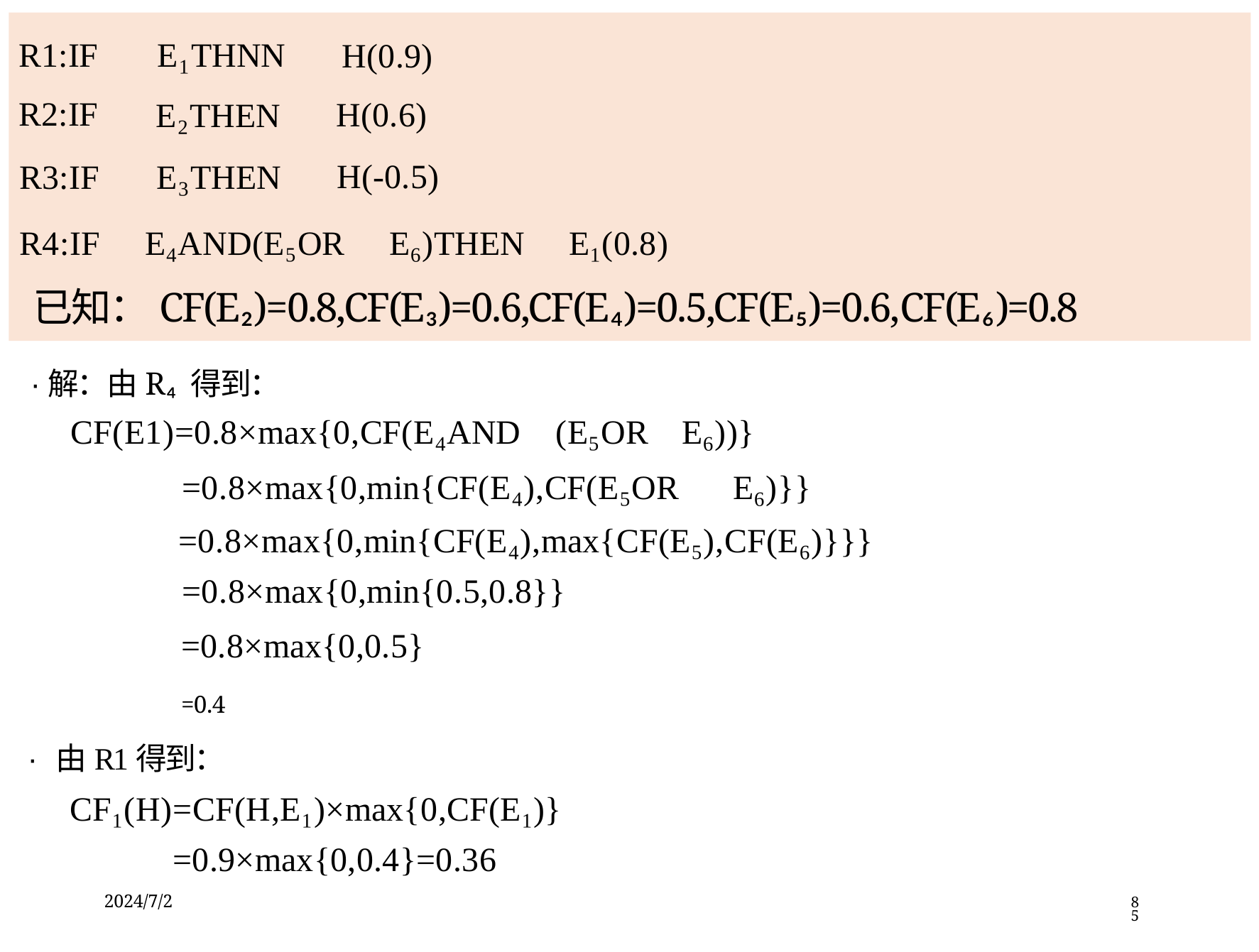

R4:IF     E₄AND(E₅OR     E₆)THEN     E₁(0.8)

已知：CF(E₂)=0.8,CF(E₃)=0.6,CF(E₄)=0.5,CF(E₅)=0.6,CF(E₆)=0.8
| R1:IF | E₁THNN | H(0.9) |
| --- | --- | --- |
| R2:IF | E₂THEN | H(0.6) |
| R3:IF | E₃THEN | H(-0.5) |

·解：由R₄ 得到：
CF(E1)=0.8×max{0,CF(E₄AND    (E₅OR   E₆))}
=0.8×max{0,min{CF(E₄),CF(E₅OR      E₆)}}
=0.8×max{0,min{CF(E₄),max{CF(E₅),CF(E₆)}}}
=0.8×max{0,min{0.5,0.8}}
=0.8×max{0,0.5}

=0.4
· 由R1得到：
CF₁(H)=CF(H,E₁)×max{0,CF(E₁)}
=0.9×max{0,0.4}=0.36

2024/7/2

85